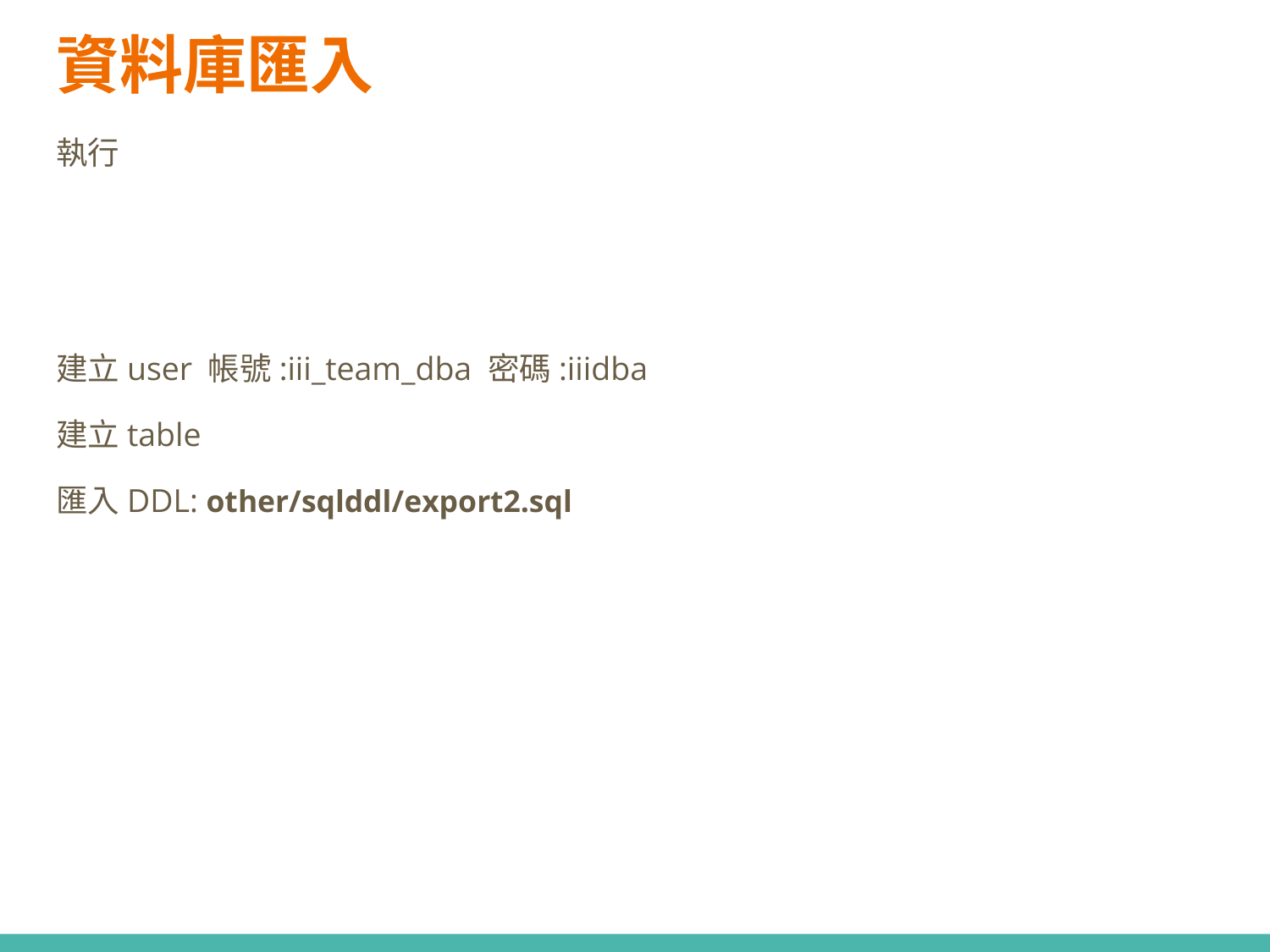

# 資料庫匯入
執行

建立user 帳號:iii_team_dba 密碼:iiidba
建立table
匯入DDL: other/sqlddl/export2.sql